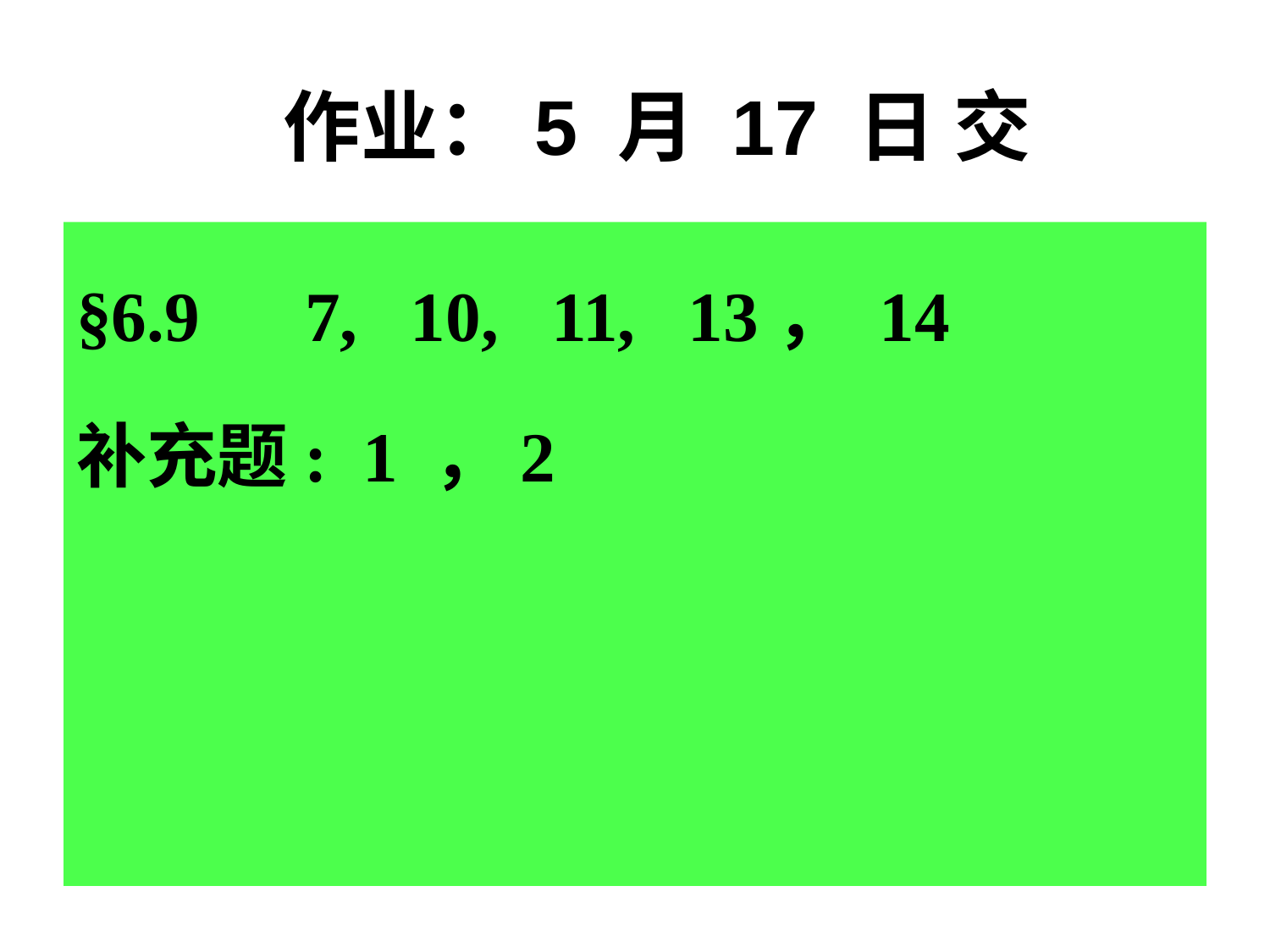

作业：5 月 17 日 交
§6.9      7,   10,   11,   13， 14
补充题:  1 ，2